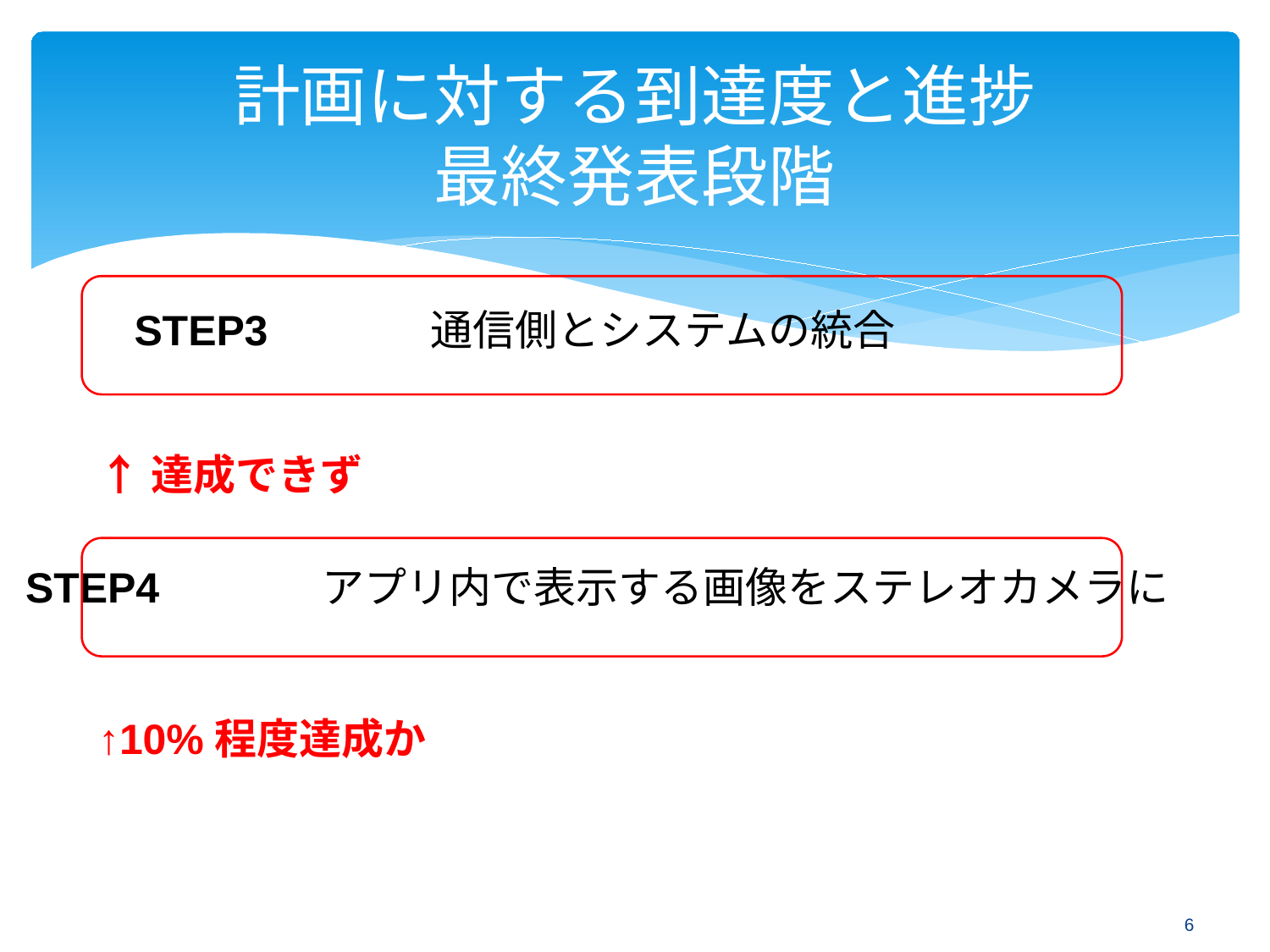

# 計画に対する到達度と進捗 最終発表段階

STEP3	　通信側とシステムの統合

↑達成できず

STEP4	　アプリ内で表示する画像をステレオカメラに

↑10%程度達成か
6